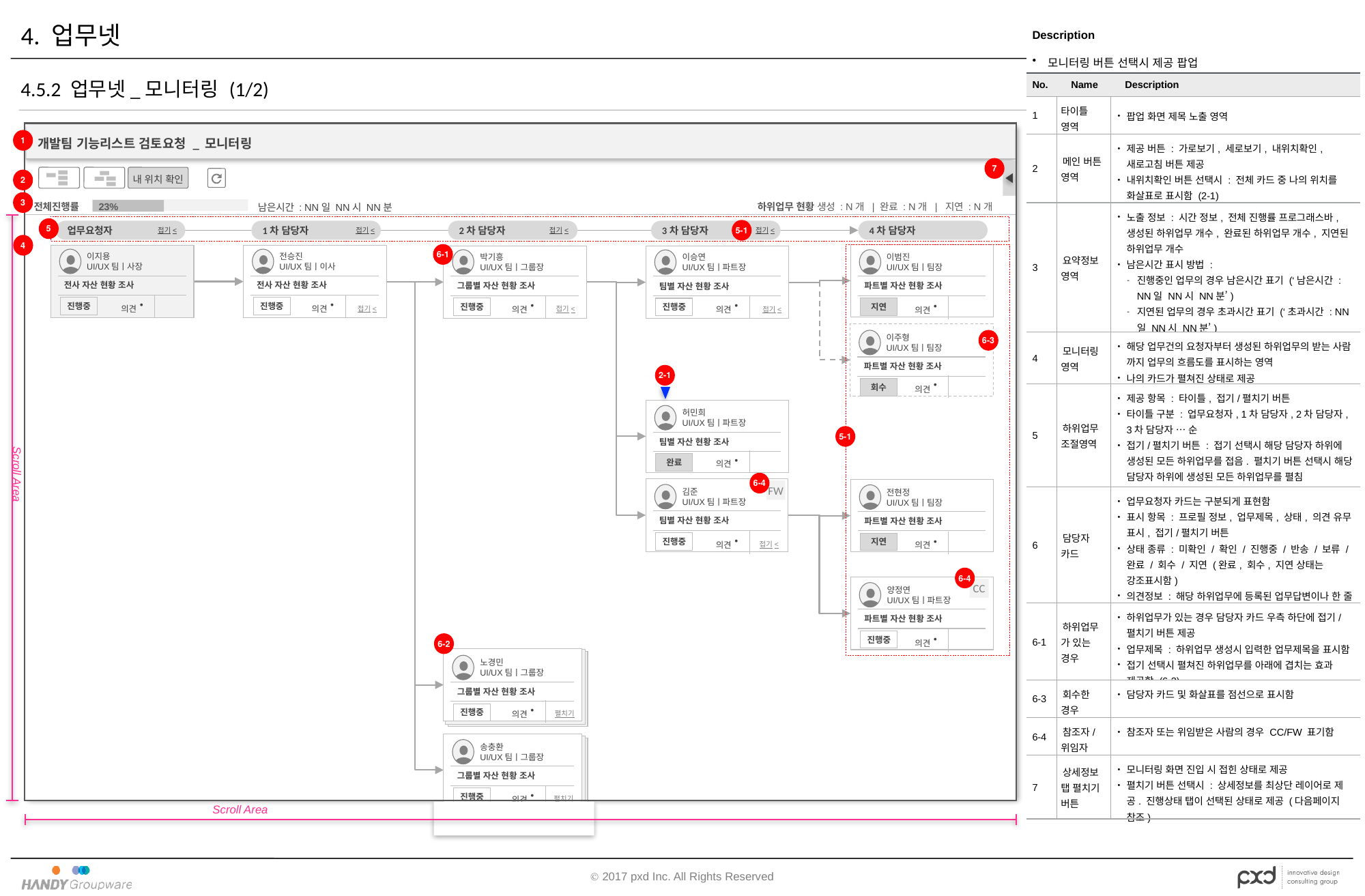

# 4. 업무넷
| Description |  |  |
| --- | --- | --- |
| 모니터링 버튼 선택시 제공 팝업 |  |  |
| No. | Name | Description |
| 1 | 타이틀 영역 | 팝업 화면 제목 노출 영역 |
| 2 | 메인 버튼 영역 | 제공 버튼 : 가로보기, 세로보기, 내위치확인, 새로고침 버튼 제공 내위치확인 버튼 선택시 : 전체 카드 중 나의 위치를 화살표로 표시함 (2-1) |
| 3 | 요약정보 영역 | 노출 정보 : 시간 정보, 전체 진행률 프로그래스바, 생성된 하위업무 개수, 완료된 하위업무 개수, 지연된 하위업무 개수 남은시간 표시 방법 : 진행중인 업무의 경우 남은시간 표기 (‘남은시간 : NN일 NN시 NN분’) 지연된 업무의 경우 초과시간 표기 (‘초과시간 : NN일 NN시 NN분’) 생성/완료/지연된 하위업무 없는 경우 : ‘-개’로 표시 |
| 4 | 모니터링 영역 | 해당 업무건의 요청자부터 생성된 하위업무의 받는 사람 까지 업무의 흐름도를 표시하는 영역 나의 카드가 펼쳐진 상태로 제공 |
| 5 | 하위업무 조절영역 | 제공 항목 : 타이틀, 접기/펼치기 버튼 타이틀 구분 : 업무요청자, 1차 담당자, 2차 담당자, 3차 담당자 … 순 접기/펼치기 버튼 : 접기 선택시 해당 담당자 하위에 생성된 모든 하위업무를 접음. 펼치기 버튼 선택시 해당 담당자 하위에 생성된 모든 하위업무를 펼침 5-1 접기버튼 선택시 : 4차 담당자 영역을 모두 접기함 |
| 6 | 담당자 카드 | 업무요청자 카드는 구분되게 표현함 표시 항목 : 프로필 정보, 업무제목, 상태, 의견 유무 표시, 접기/펼치기 버튼 상태 종류 : 미확인 / 확인 / 진행중 / 반송 / 보류 / 완료 / 회수 / 지연 (완료, 회수, 지연 상태는 강조표시함) 의견정보 : 해당 하위업무에 등록된 업무답변이나 한 줄 의견이 있는 경우 표시함 |
| 6-1 | 하위업무가 있는 경우 | 하위업무가 있는 경우 담당자 카드 우측 하단에 접기/펼치기 버튼 제공 업무제목 : 하위업무 생성시 입력한 업무제목을 표시함 접기 선택시 펼쳐진 하위업무를 아래에 겹치는 효과 제공함 (6-2) |
| 6-3 | 회수한 경우 | 담당자 카드 및 화살표를 점선으로 표시함 |
| 6-4 | 참조자/위임자 | 참조자 또는 위임받은 사람의 경우 CC/FW 표기함 |
| 7 | 상세정보 탭 펼치기 버튼 | 모니터링 화면 진입 시 접힌 상태로 제공 펼치기 버튼 선택시 : 상세정보를 최상단 레이어로 제공. 진행상태 탭이 선택된 상태로 제공 (다음페이지 참조) |
4.5.2 업무넷_모니터링 (1/2)

1

개발팀 기능리스트 검토요청 _ 모니터링
7

내 위치 확인
2

남은시간 : NN일 NN시 NN분
3

하위업무 현황 생성 : N개  | 완료 : N개  |  지연 : N개
전체진행률
23%

Scroll Area
업무요청자

1차 담당자

2차 담당자

3차 담당자

4차 담당자

접기<
접기<
접기<
접기<

5

5-1

4

6-1

이지용
UI/UX팀ㅣ사장
전승진
UI/UX팀ㅣ이사
박기흥
UI/UX팀ㅣ그룹장
이범진
UI/UX팀ㅣ팀장
이승연
UI/UX팀ㅣ파트장
전사 자산 현황 조사
전사 자산 현황 조사
그룹별 자산 현황 조사
파트별 자산 현황 조사
팀별 자산 현황 조사
●
의견
●
의견
접기<
●
의견
접기<
●
의견
접기<
●
의견
진행중
진행중
진행중
지연
진행중
Scroll Area

6-3

이주형
UI/UX팀ㅣ팀장
파트별 자산 현황 조사
2-1

●
의견
회수

허민희
UI/UX팀ㅣ파트장
5-1

팀별 자산 현황 조사
●
의견
완료
6-4

FW

김준
UI/UX팀ㅣ파트장
전현정
UI/UX팀ㅣ팀장
팀별 자산 현황 조사
파트별 자산 현황 조사
●
의견
접기<
●
의견
진행중
지연
6-4

CC

양정연
UI/UX팀ㅣ파트장
파트별 자산 현황 조사
●
의견
진행중
6-2

노경민
UI/UX팀ㅣ그룹장
그룹별 자산 현황 조사
●
의견
펼치기
진행중

송충환
UI/UX팀ㅣ그룹장
그룹별 자산 현황 조사
●
의견
펼치기
진행중